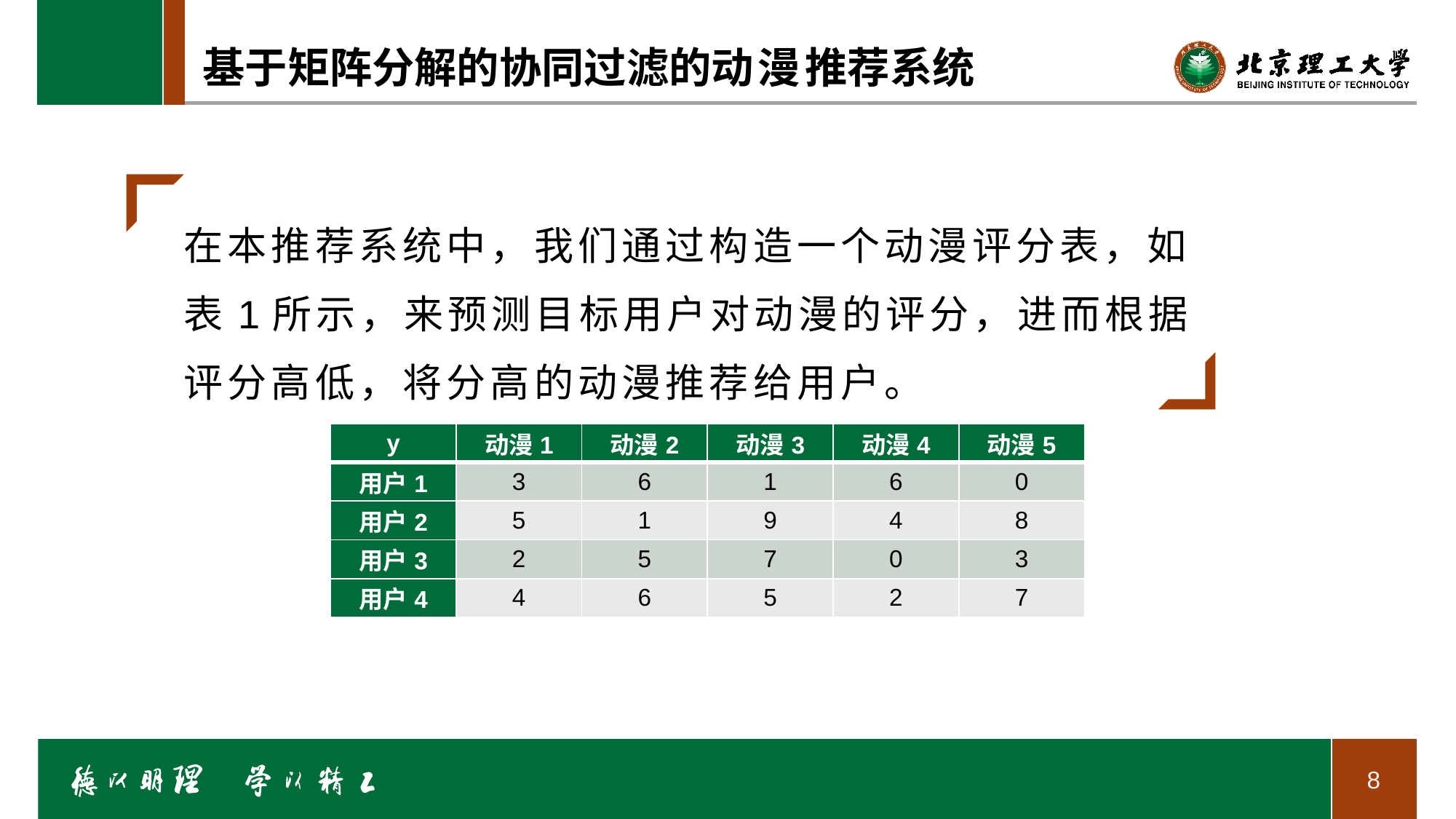

# 基于矩阵分解的协同过滤的动漫推荐系统

在本推荐系统中，我们通过构造一个动漫评分表，如表1所示，来预测目标用户对动漫的评分，进而根据评分高低，将分高的动漫推荐给用户。

| y | 动漫1 | 动漫2 | 动漫3 | 动漫4 | 动漫5 |
| --- | --- | --- | --- | --- | --- |
| 用户1 | 3 | 6 | 1 | 6 | 0 |
| 用户2 | 5 | 1 | 9 | 4 | 8 |
| 用户3 | 2 | 5 | 7 | 0 | 3 |
| 用户4 | 4 | 6 | 5 | 2 | 7 |